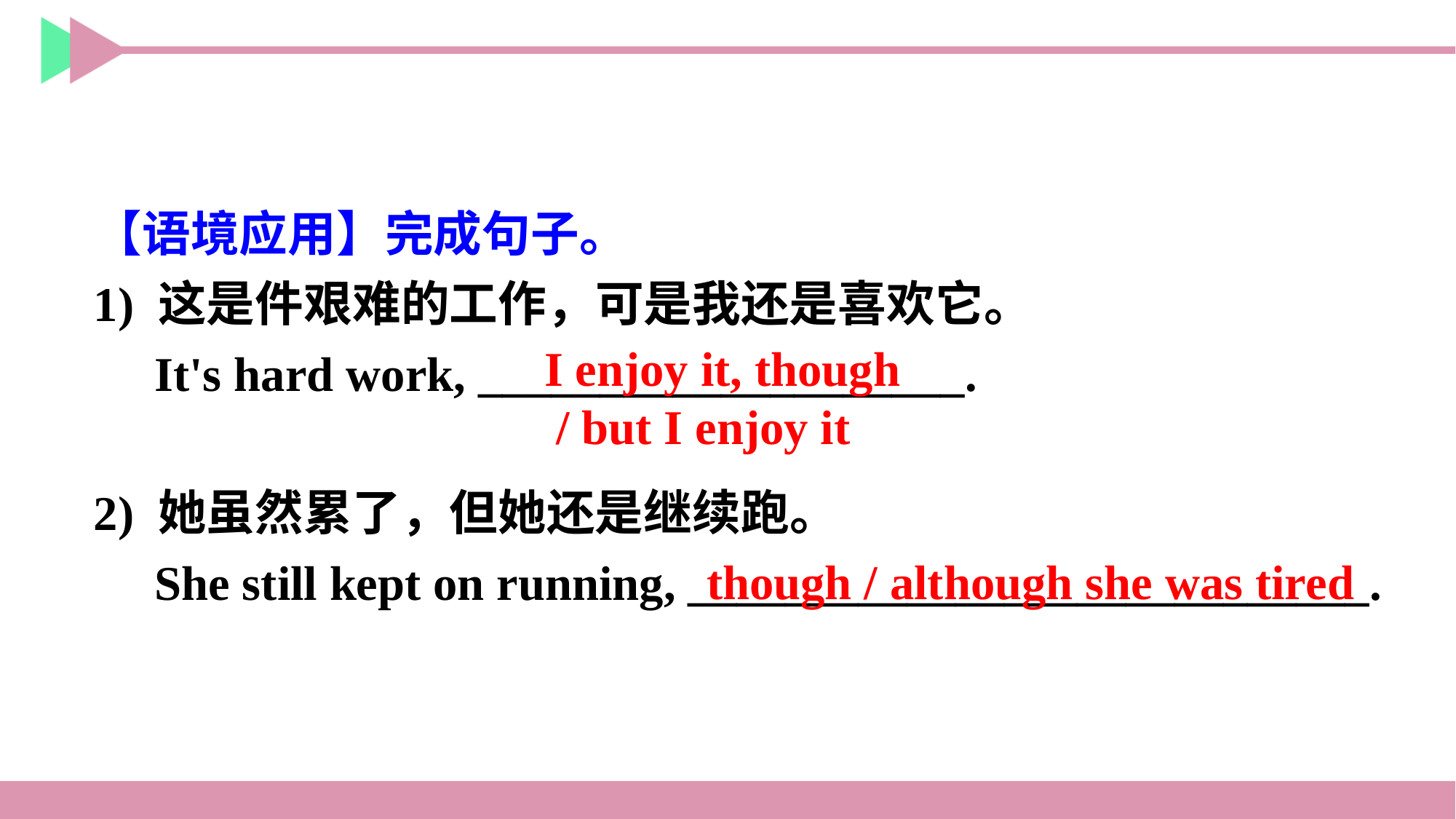

【语境应用】完成句子。
1) 这是件艰难的工作，可是我还是喜欢它。
     It's hard work, ____________________.

2) 她虽然累了，但她还是继续跑。
     She still kept on running, ____________________________.
   I enjoy it, though
    / but I enjoy it
though / although she was tired